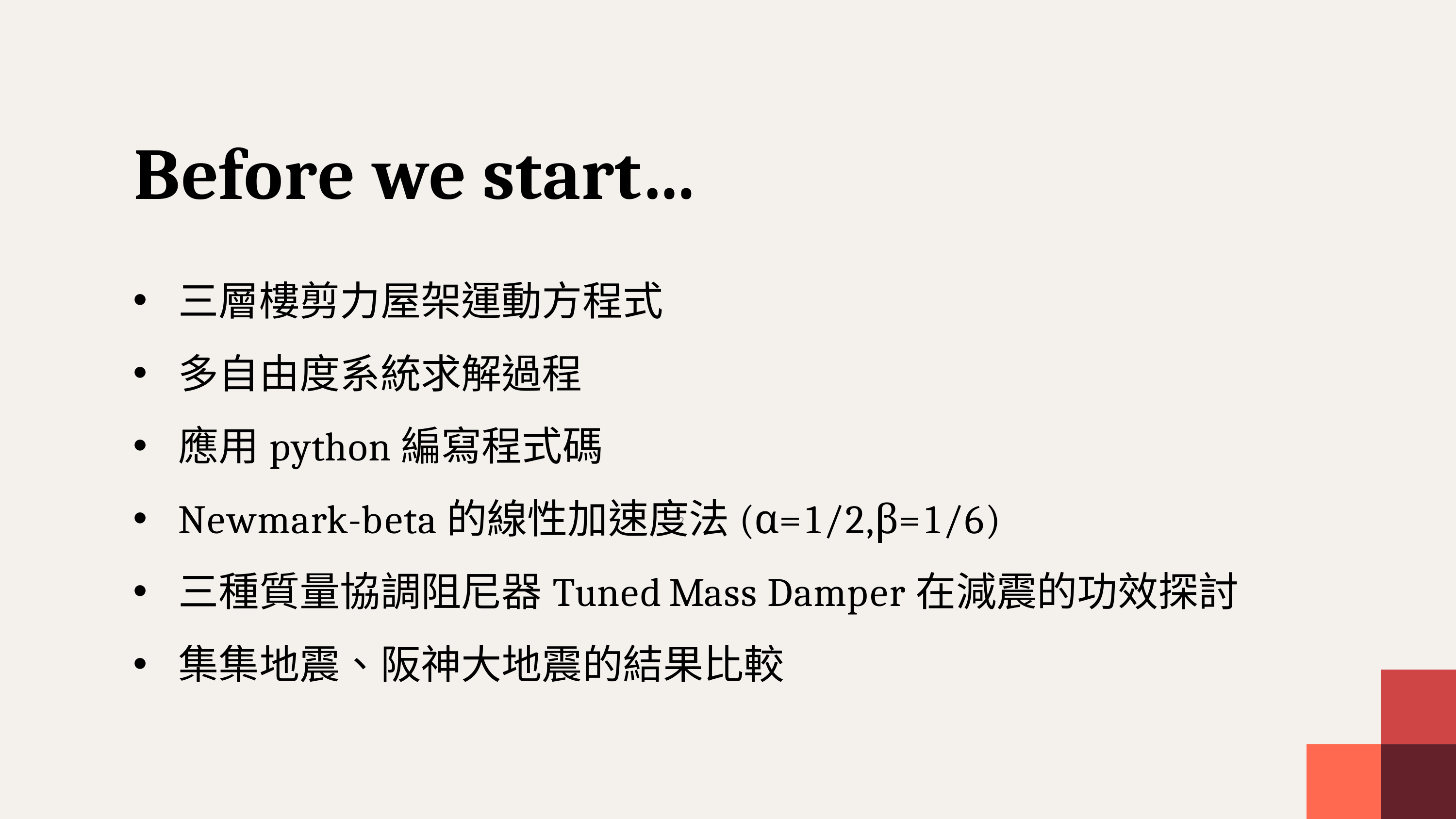

Before we start…
三層樓剪力屋架運動方程式
多自由度系統求解過程
應用python編寫程式碼
Newmark-beta的線性加速度法(α=1/2,β=1/6)
三種質量協調阻尼器Tuned Mass Damper在減震的功效探討
集集地震、阪神大地震的結果比較
2